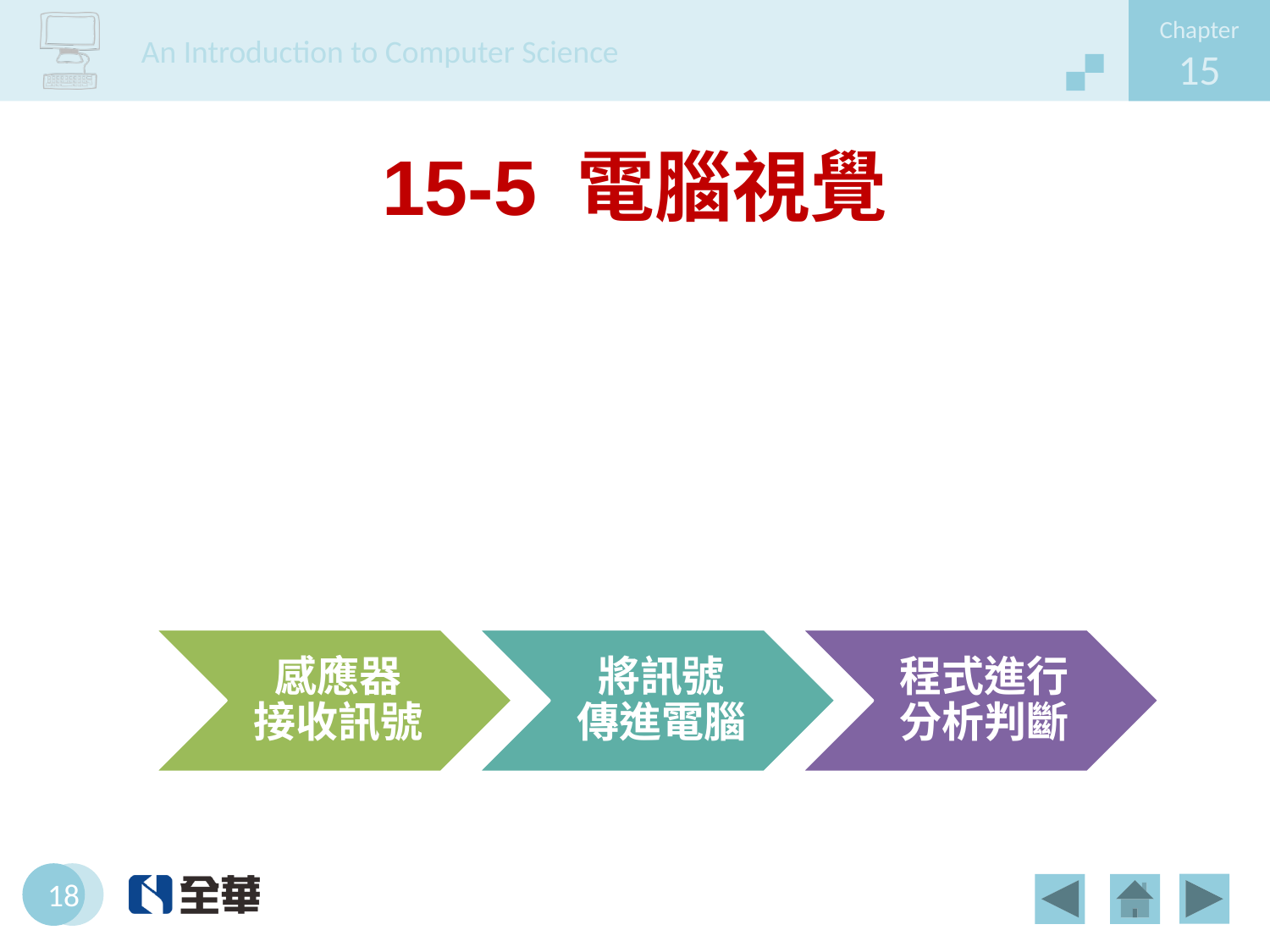

# 15-5 電腦視覺

感應器
接收訊號
將訊號
傳進電腦
程式進行
分析判斷